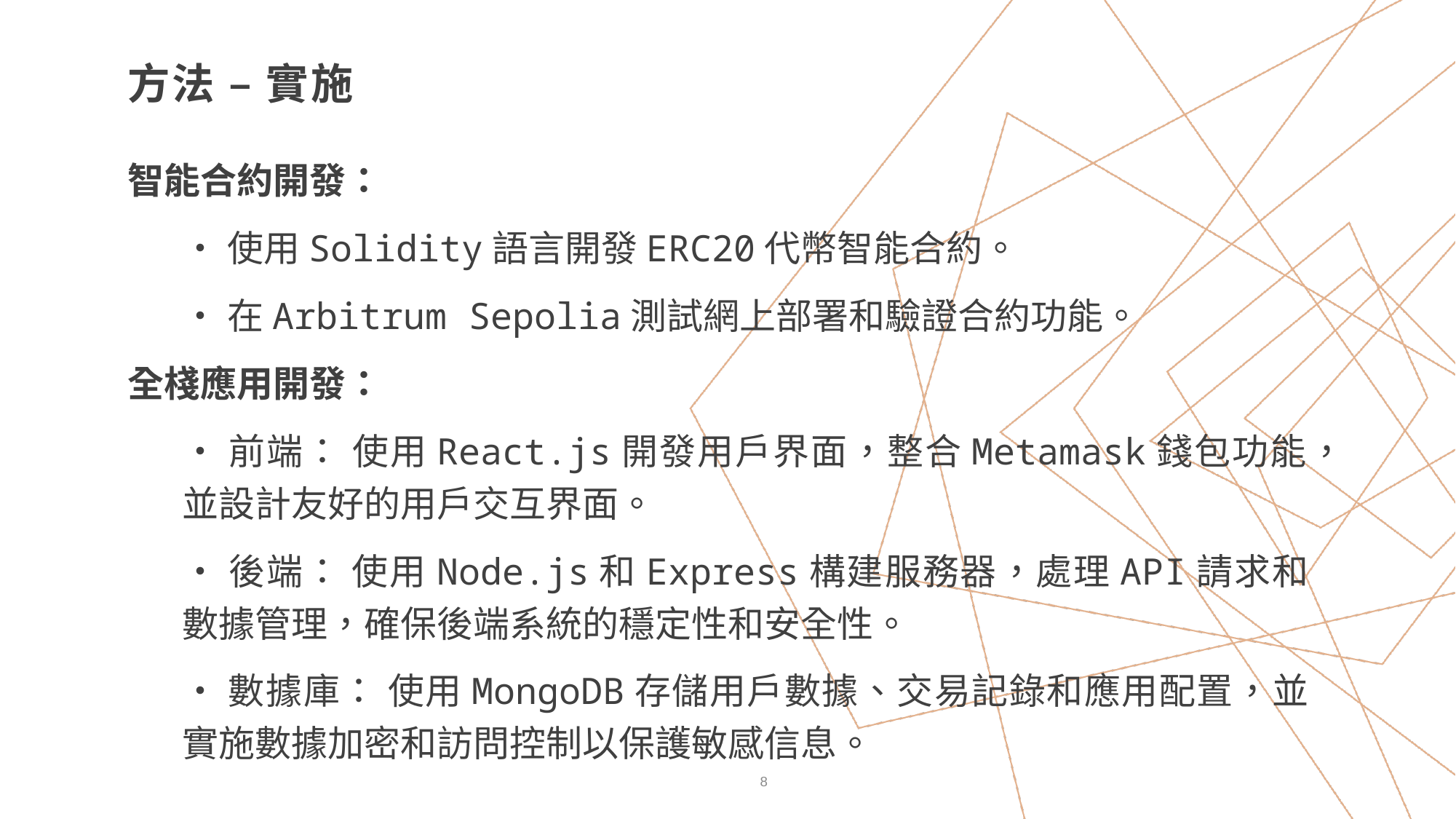

# 方法 – 實施
智能合約開發：
•使用Solidity語言開發ERC20代幣智能合約。
•在Arbitrum Sepolia測試網上部署和驗證合約功能。
全棧應用開發：
•前端： 使用React.js開發用戶界面，整合Metamask錢包功能，並設計友好的用戶交互界面。
•後端： 使用Node.js和Express構建服務器，處理API請求和數據管理，確保後端系統的穩定性和安全性。
•數據庫： 使用MongoDB存儲用戶數據、交易記錄和應用配置，並實施數據加密和訪問控制以保護敏感信息。
8